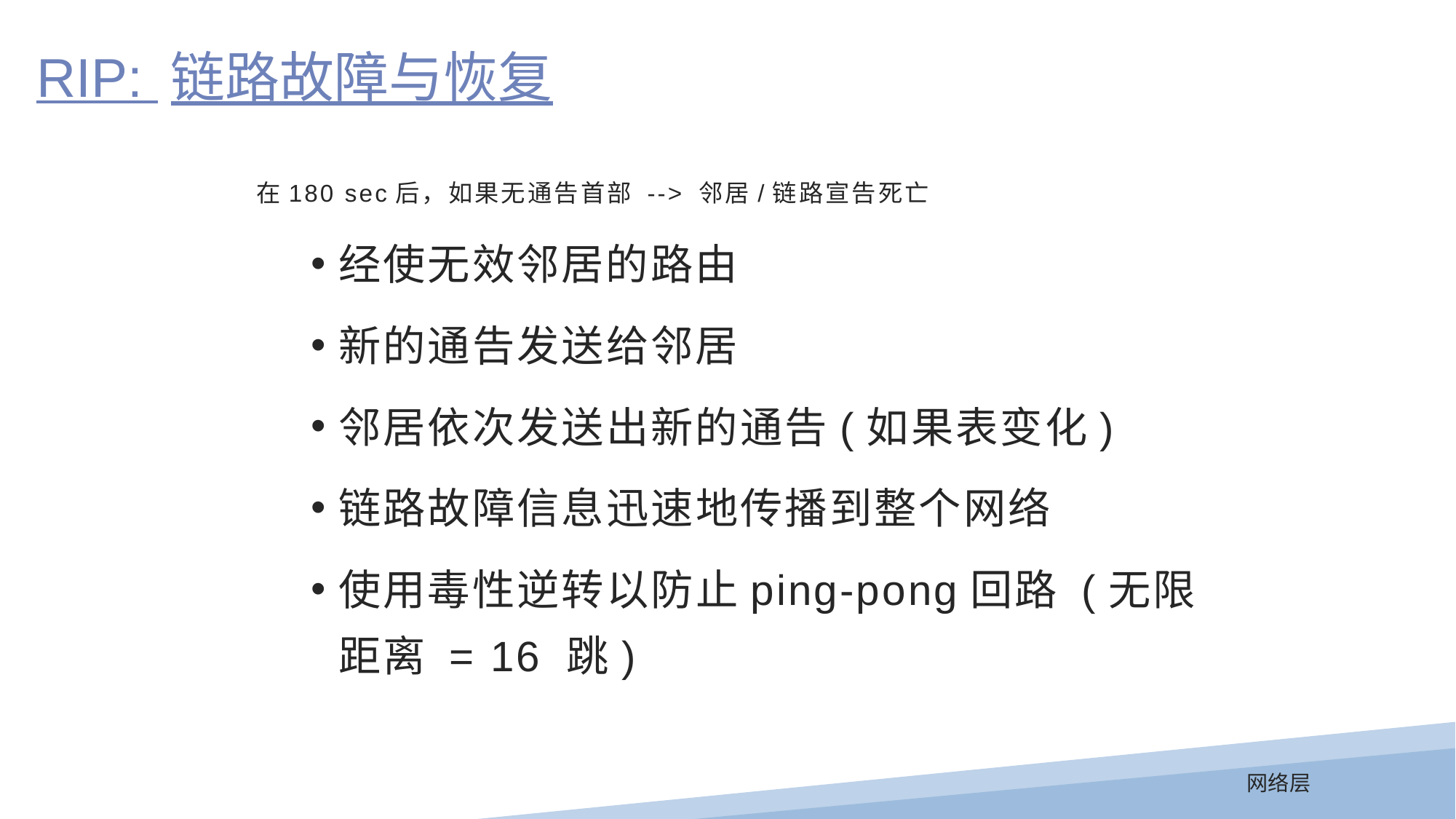

RIP: 链路故障与恢复
在180 sec后，如果无通告首部 --> 邻居/链路宣告死亡
经使无效邻居的路由
新的通告发送给邻居
邻居依次发送出新的通告(如果表变化)
链路故障信息迅速地传播到整个网络
使用毒性逆转以防止ping-pong回路 (无限距离 = 16 跳)

网络层
37